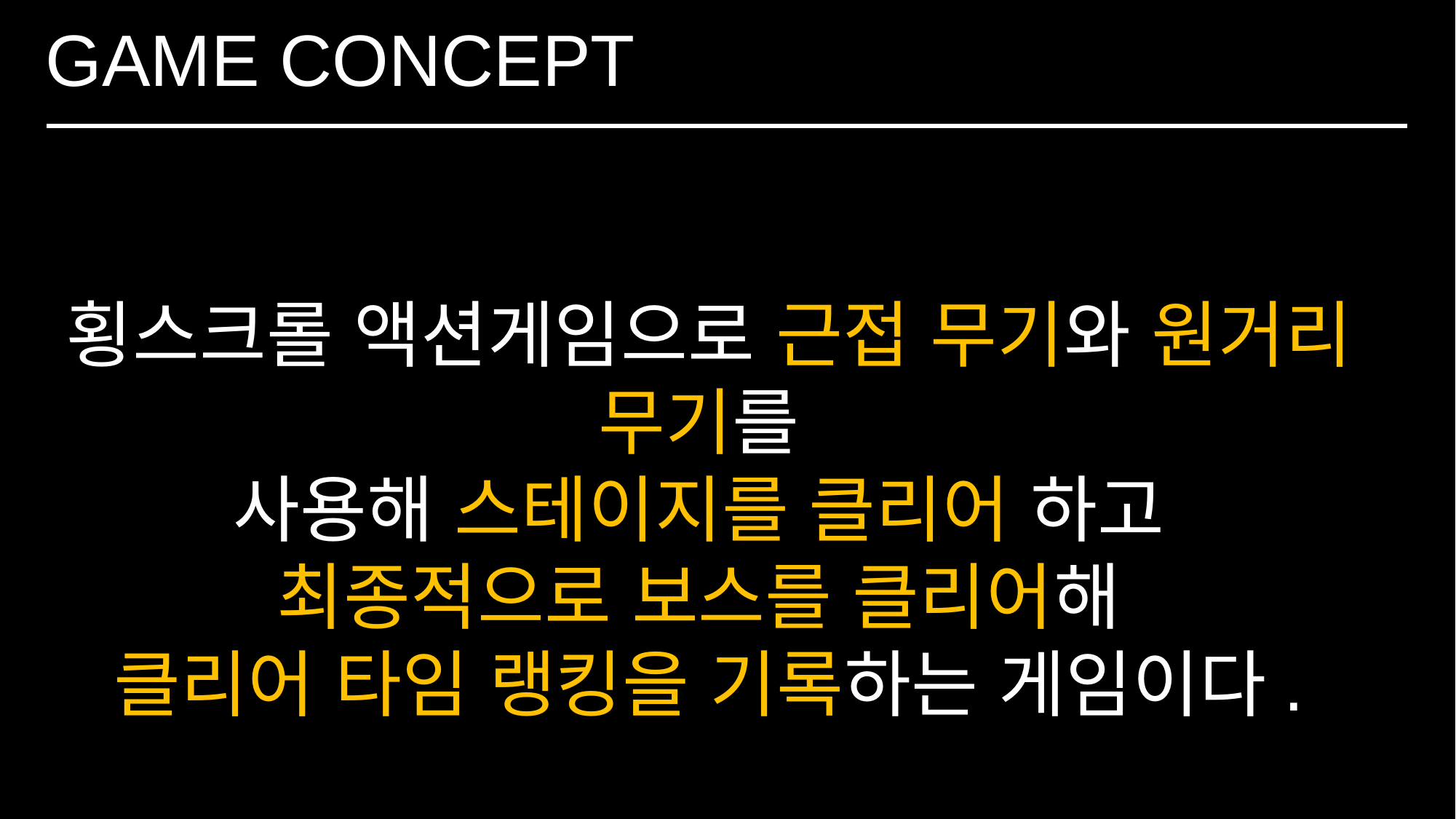

GAME CONCEPT
횡스크롤 액션게임으로 근접 무기와 원거리 무기를
사용해 스테이지를 클리어 하고
최종적으로 보스를 클리어해
클리어 타임 랭킹을 기록하는 게임이다.